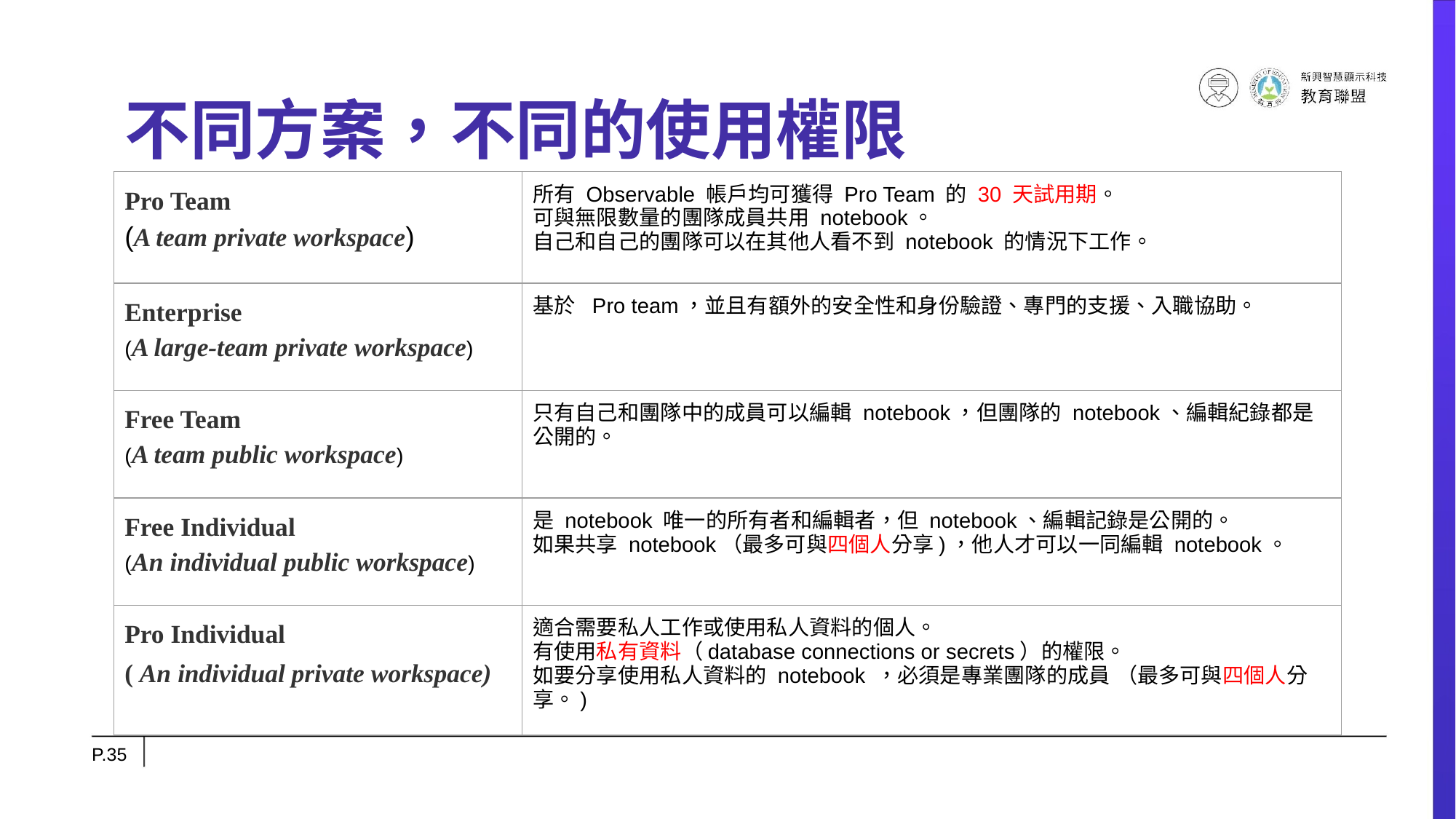

# 不同方案，不同的使用權限
| Pro Team (A team private workspace) | 所有 Observable 帳戶均可獲得 Pro Team 的 30 天試用期。 可與無限數量的團隊成員共用 notebook。 自己和自己的團隊可以在其他人看不到 notebook 的情況下工作。 |
| --- | --- |
| Enterprise (A large-team private workspace) | 基於 Pro team，並且有額外的安全性和身份驗證、專門的支援、入職協助。 |
| Free Team (A team public workspace) | 只有自己和團隊中的成員可以編輯 notebook，但團隊的 notebook、編輯紀錄都是公開的。 |
| Free Individual (An individual public workspace) | 是 notebook 唯一的所有者和編輯者，但 notebook、編輯記錄是公開的。 如果共享 notebook（最多可與四個人分享)，他人才可以一同編輯 notebook。 |
| Pro Individual ( An individual private workspace) | 適合需要私人工作或使用私人資料的個人。 有使用私有資料（database connections or secrets）的權限。 如要分享使用私人資料的 notebook ，必須是專業團隊的成員 （最多可與四個人分享。) |

P.35